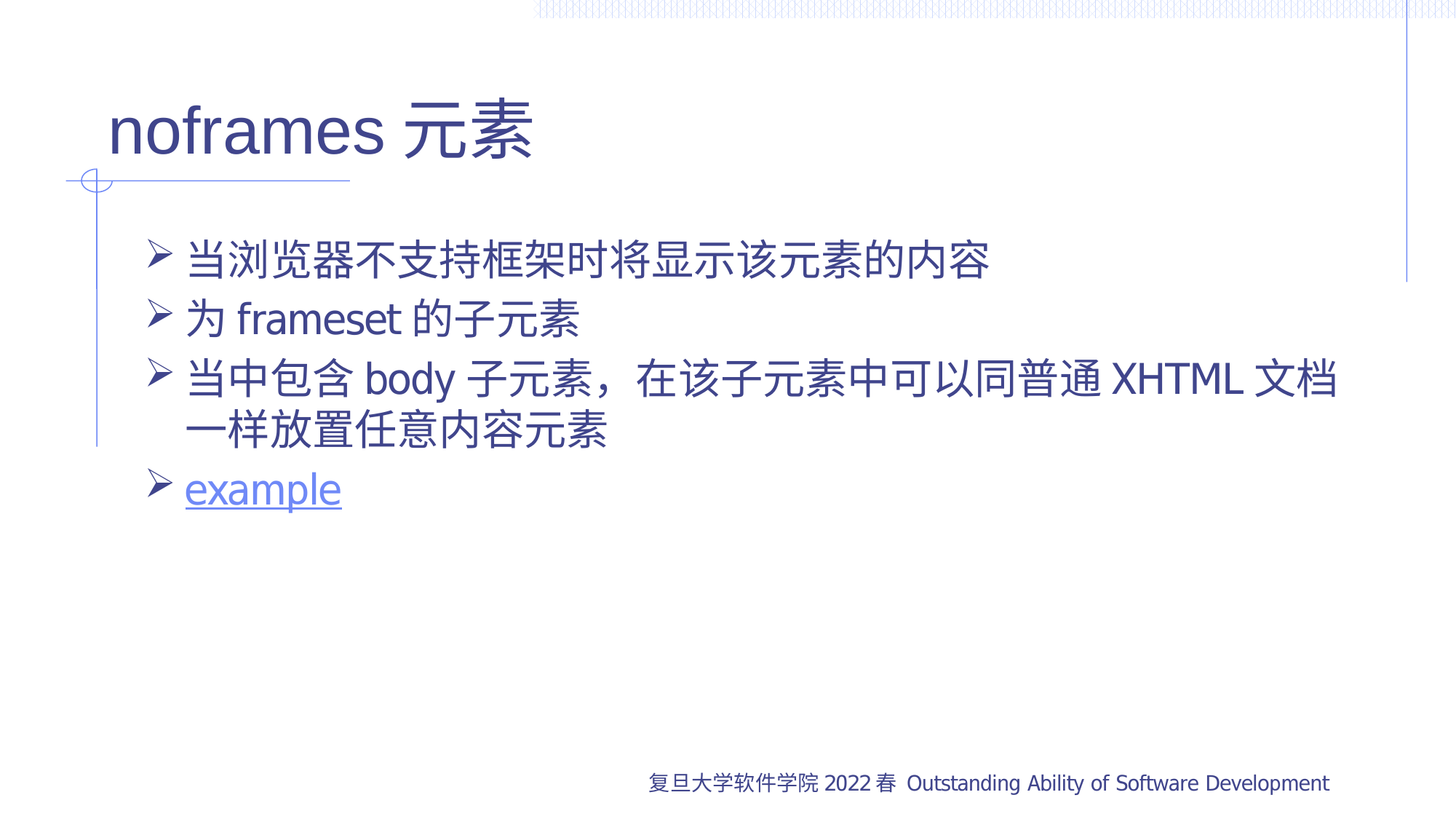

# noframes元素
当浏览器不支持框架时将显示该元素的内容
为frameset的子元素
当中包含body子元素，在该子元素中可以同普通XHTML文档一样放置任意内容元素
example